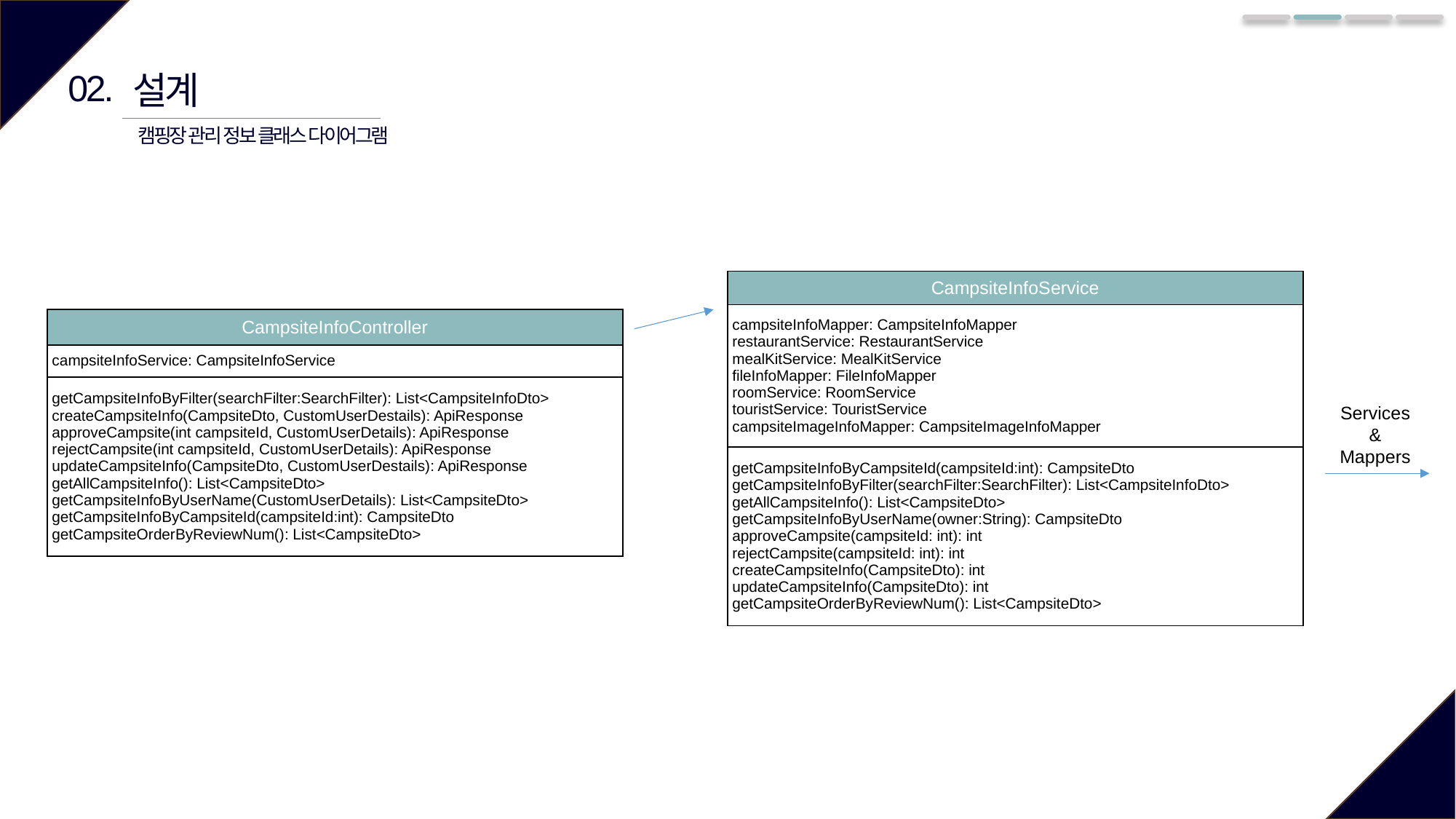

02.
설계
캠핑장 관리 정보 클래스 다이어그램
| CampsiteInfoService |
| --- |
| campsiteInfoMapper: CampsiteInfoMapper restaurantService: RestaurantService mealKitService: MealKitService fileInfoMapper: FileInfoMapper roomService: RoomService touristService: TouristService campsiteImageInfoMapper: CampsiteImageInfoMapper |
| getCampsiteInfoByCampsiteId(campsiteId:int): CampsiteDto getCampsiteInfoByFilter(searchFilter:SearchFilter): List<CampsiteInfoDto> getAllCampsiteInfo(): List<CampsiteDto> getCampsiteInfoByUserName(owner:String): CampsiteDto approveCampsite(campsiteId: int): int rejectCampsite(campsiteId: int): int createCampsiteInfo(CampsiteDto): int updateCampsiteInfo(CampsiteDto): int getCampsiteOrderByReviewNum(): List<CampsiteDto> |
| CampsiteInfoController |
| --- |
| campsiteInfoService: CampsiteInfoService |
| getCampsiteInfoByFilter(searchFilter:SearchFilter): List<CampsiteInfoDto> createCampsiteInfo(CampsiteDto, CustomUserDestails): ApiResponse approveCampsite(int campsiteId, CustomUserDetails): ApiResponse rejectCampsite(int campsiteId, CustomUserDetails): ApiResponse updateCampsiteInfo(CampsiteDto, CustomUserDestails): ApiResponse getAllCampsiteInfo(): List<CampsiteDto> getCampsiteInfoByUserName(CustomUserDetails): List<CampsiteDto> getCampsiteInfoByCampsiteId(campsiteId:int): CampsiteDto getCampsiteOrderByReviewNum(): List<CampsiteDto> |
Services
&
Mappers